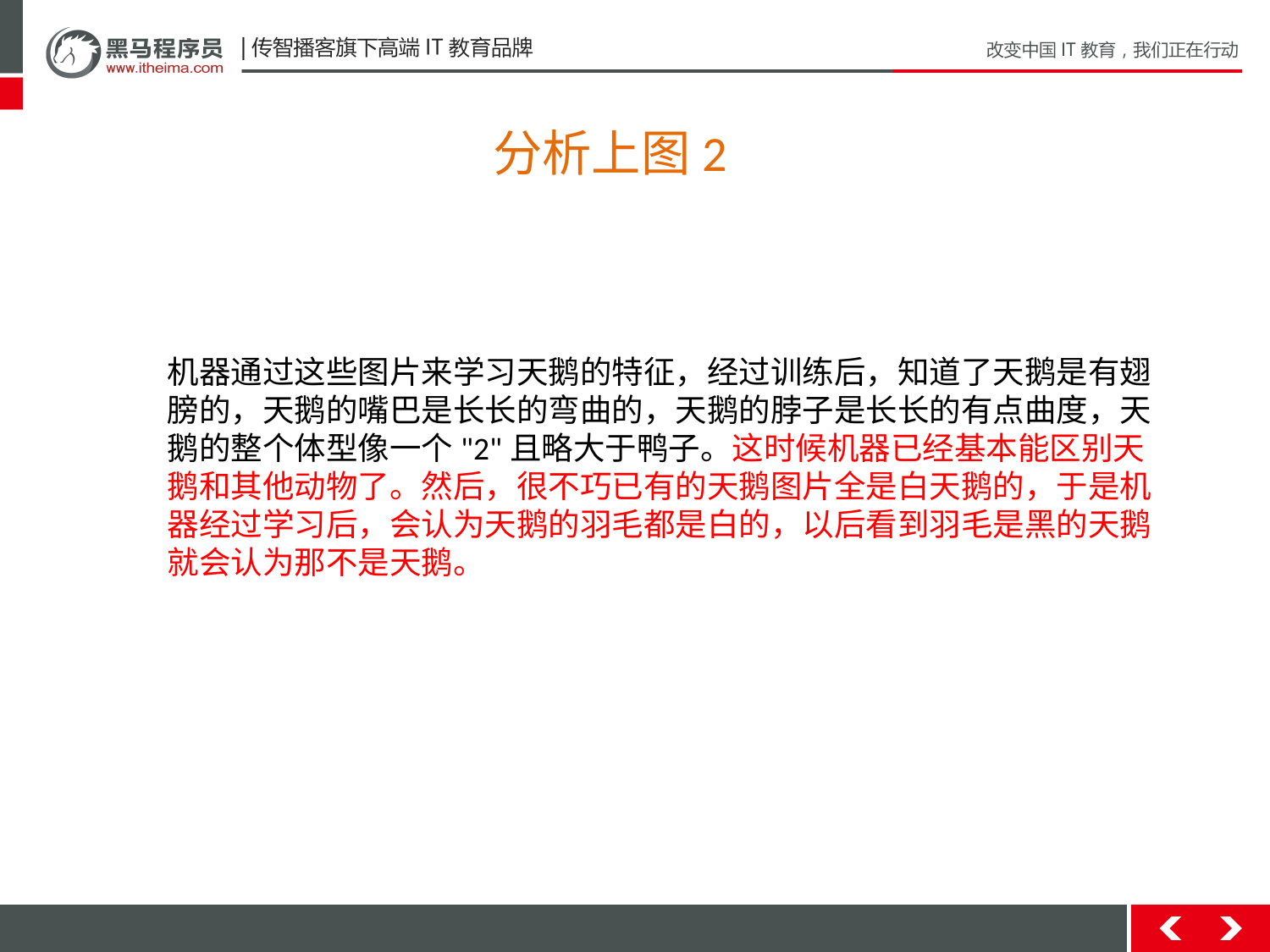

分析上图2
机器通过这些图片来学习天鹅的特征，经过训练后，知道了天鹅是有翅膀的，天鹅的嘴巴是长长的弯曲的，天鹅的脖子是长长的有点曲度，天鹅的整个体型像一个"2"且略大于鸭子。这时候机器已经基本能区别天鹅和其他动物了。然后，很不巧已有的天鹅图片全是白天鹅的，于是机器经过学习后，会认为天鹅的羽毛都是白的，以后看到羽毛是黑的天鹅就会认为那不是天鹅。